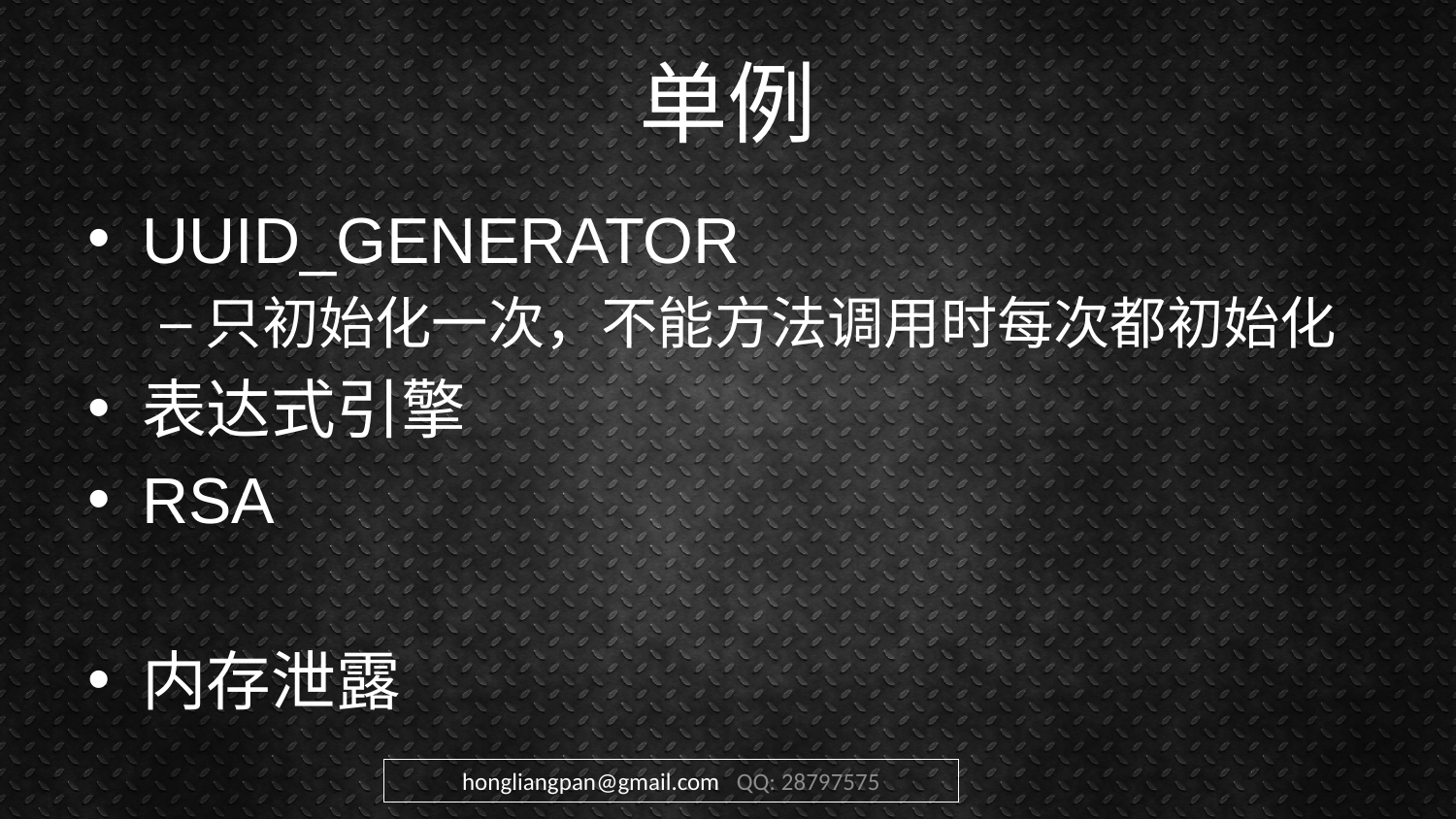

# 单例
UUID_GENERATOR
只初始化一次，不能方法调用时每次都初始化
表达式引擎
RSA

内存泄露